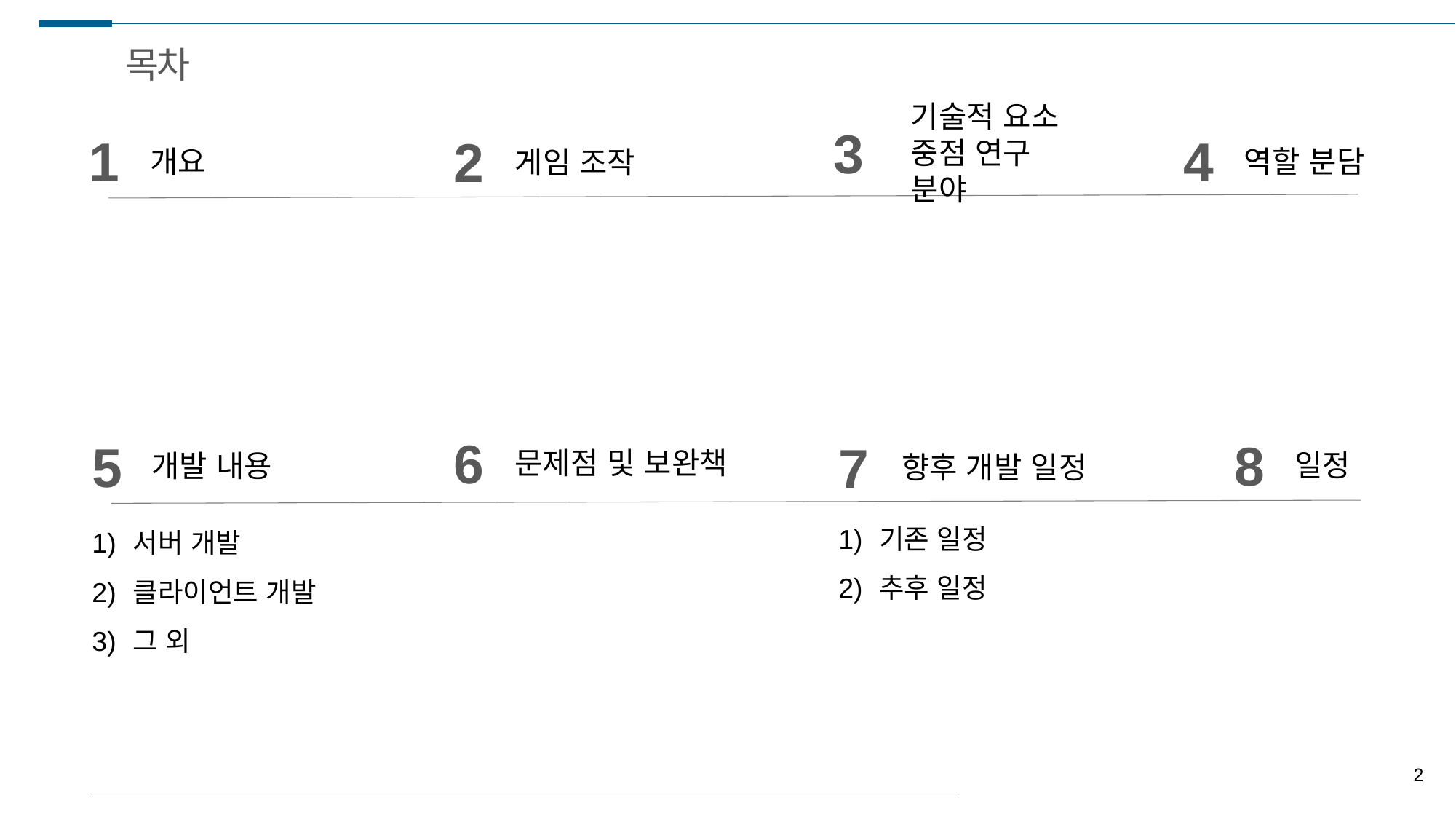

목차
기술적 요소
중점 연구 분야
3
역할 분담
4
게임 조작
2
1
개요
일정
8
6
문제점 및 보완책
향후 개발 일정
7
5
개발 내용
기존 일정
추후 일정
서버 개발
클라이언트 개발
그 외
2